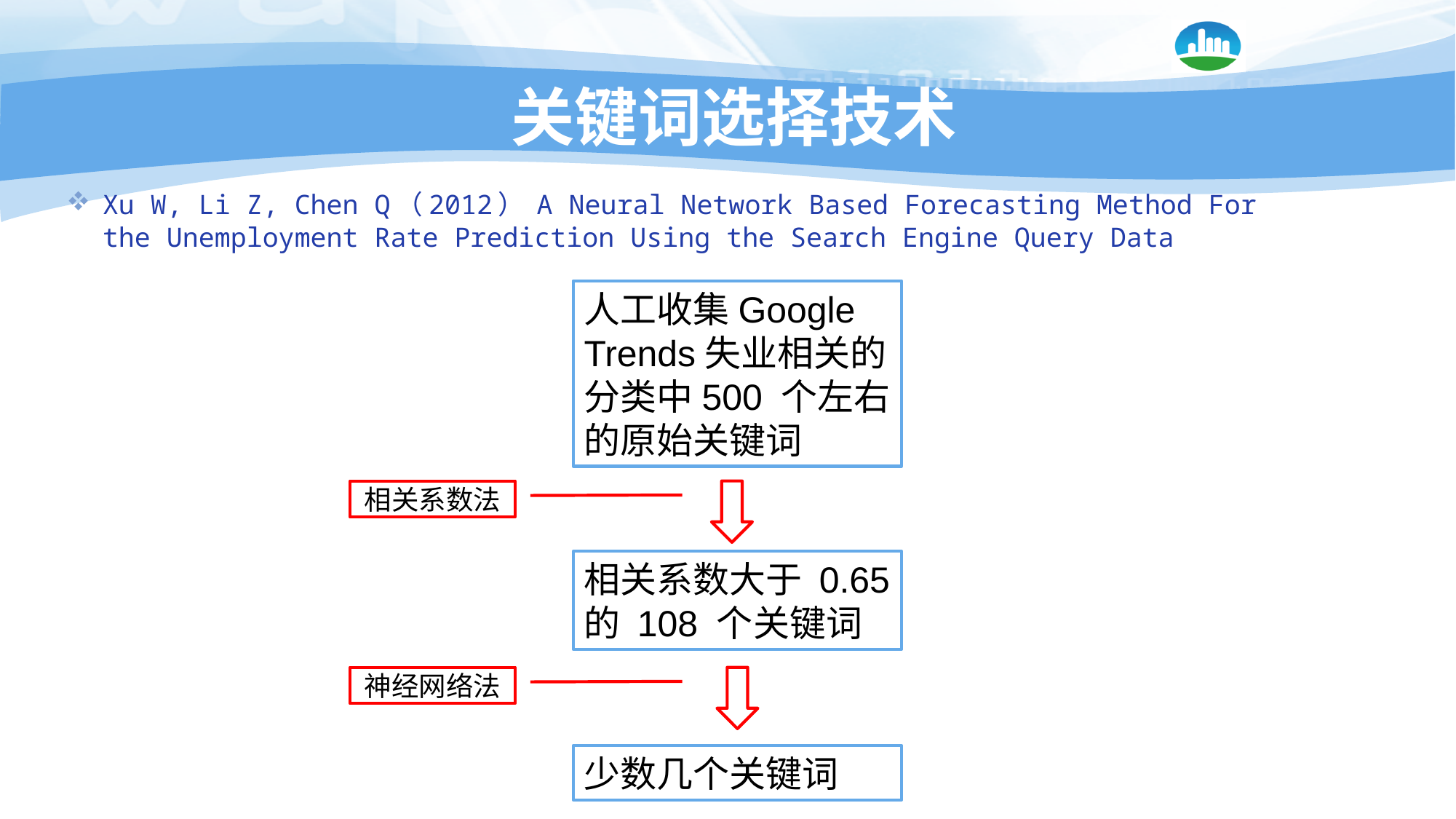

# 关键词选择技术
Xu W, Li Z, Chen Q（2012） A Neural Network Based Forecasting Method For the Unemployment Rate Prediction Using the Search Engine Query Data

人工收集Google Trends失业相关的分类中500 个左右的原始关键词
相关系数法

相关系数大于 0.65 的 108 个关键词
神经网络法

少数几个关键词